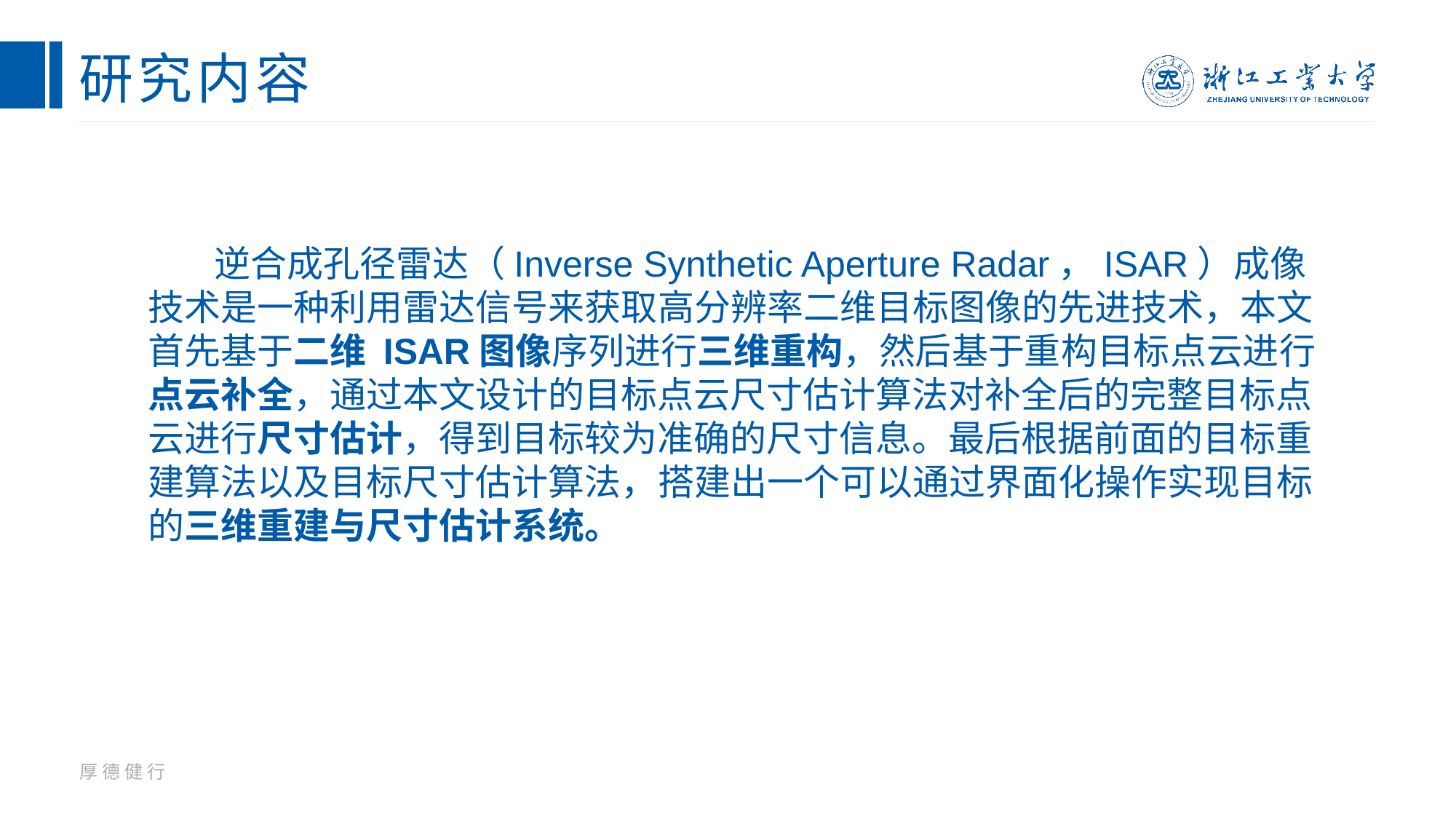

# 研究内容
       逆合成孔径雷达（Inverse Synthetic Aperture Radar，ISAR）成像技术是一种利用雷达信号来获取高分辨率二维目标图像的先进技术，本文首先基于二维 ISAR图像序列进行三维重构，然后基于重构目标点云进行点云补全，通过本文设计的目标点云尺寸估计算法对补全后的完整目标点云进行尺寸估计，得到目标较为准确的尺寸信息。最后根据前面的目标重建算法以及目标尺寸估计算法，搭建出一个可以通过界面化操作实现目标的三维重建与尺寸估计系统。